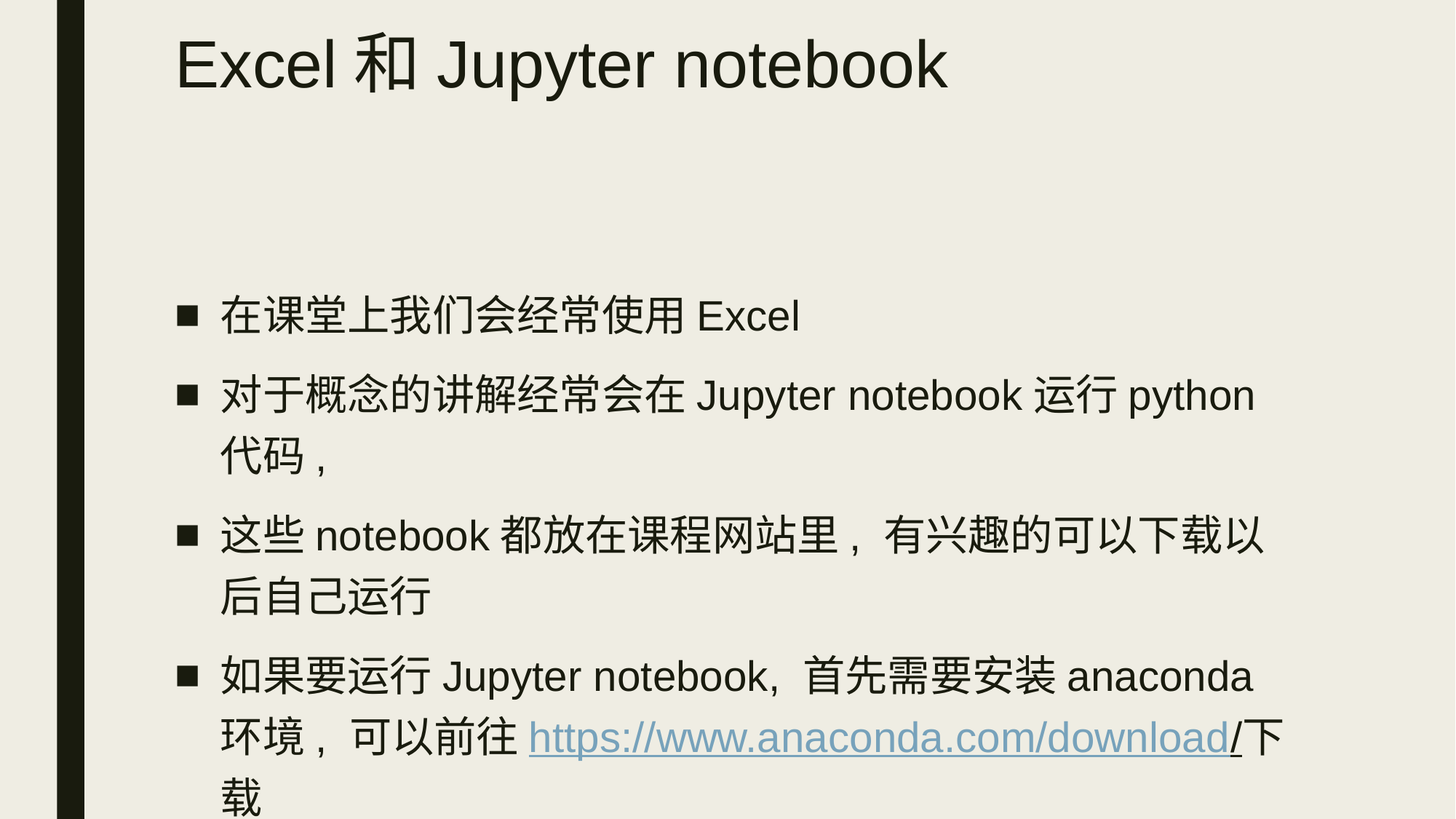

# Excel和Jupyter notebook
在课堂上我们会经常使用Excel
对于概念的讲解经常会在Jupyter notebook运行python代码,
这些notebook都放在课程网站里, 有兴趣的可以下载以后自己运行
如果要运行Jupyter notebook, 首先需要安装anaconda环境, 可以前往https://www.anaconda.com/download/下载